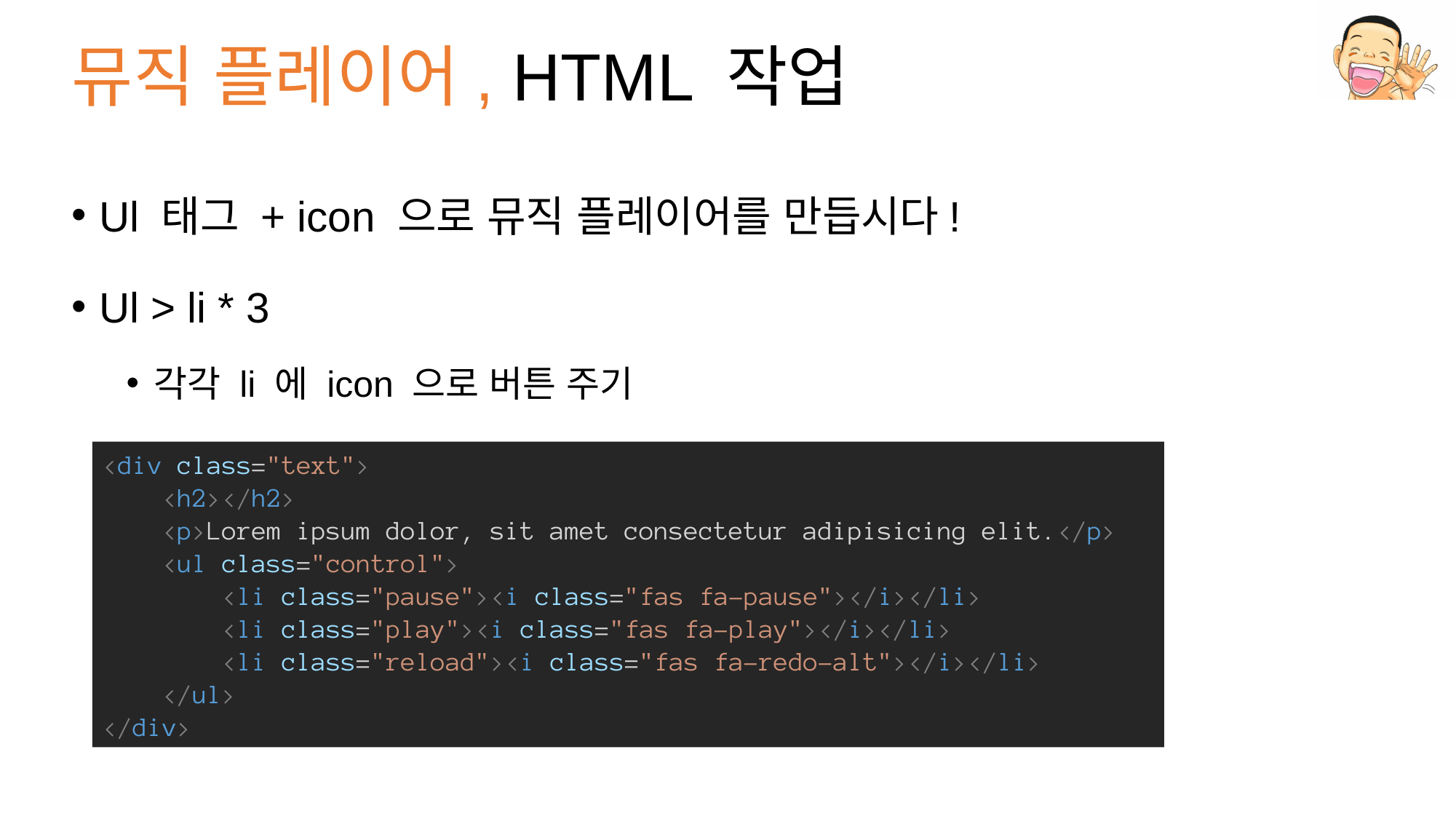

# 뮤직 플레이어, HTML 작업
Ul 태그 + icon 으로 뮤직 플레이어를 만듭시다!
Ul > li * 3
각각 li 에 icon 으로 버튼 주기
<div class="text">
    <h2></h2>
    <p>Lorem ipsum dolor, sit amet consectetur adipisicing elit.</p>
    <ul class="control">
        <li class="pause"><i class="fas fa-pause"></i></li>
        <li class="play"><i class="fas fa-play"></i></li>
        <li class="reload"><i class="fas fa-redo-alt"></i></li>
    </ul>
</div>